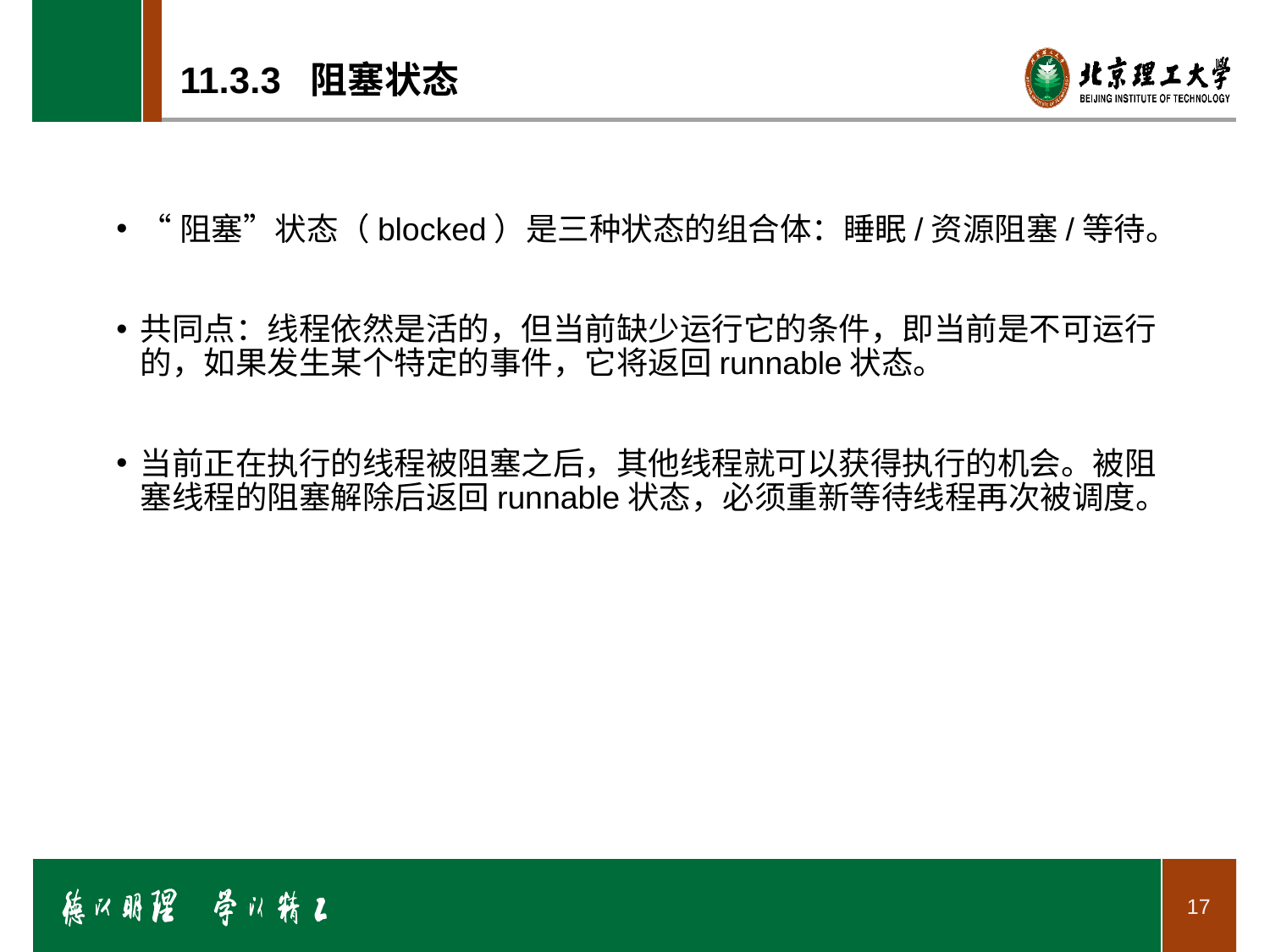

# 11.3.3  阻塞状态
“阻塞”状态（blocked）是三种状态的组合体：睡眠/资源阻塞/等待。

共同点：线程依然是活的，但当前缺少运行它的条件，即当前是不可运行的，如果发生某个特定的事件，它将返回runnable状态。

当前正在执行的线程被阻塞之后，其他线程就可以获得执行的机会。被阻塞线程的阻塞解除后返回runnable状态，必须重新等待线程再次被调度。